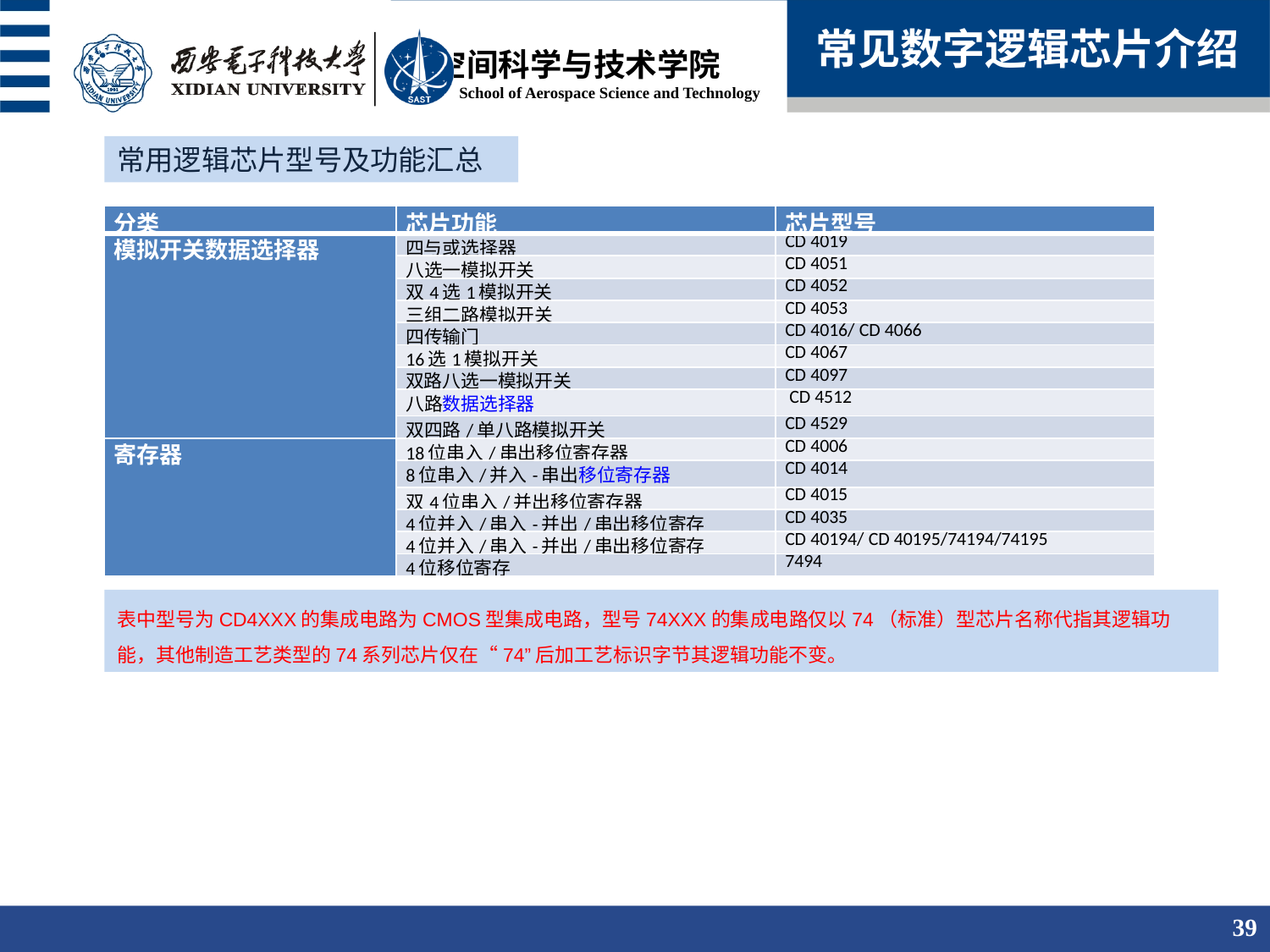

常见数字逻辑芯片介绍
常用逻辑芯片型号及功能汇总
| 分类 | 芯片功能 | 芯片型号 |
| --- | --- | --- |
| 模拟开关数据选择器 | 四与或选择器 | CD 4019 |
|  | 八选一模拟开关 | CD 4051 |
|  | 双4选1模拟开关 | CD 4052 |
|  | 三组二路模拟开关 | CD 4053 |
|  | 四传输门 | CD 4016/ CD 4066 |
|  | 16选1模拟开关 | CD 4067 |
|  | 双路八选一模拟开关 | CD 4097 |
|  | 八路数据选择器 | CD 4512 |
|  | 双四路/单八路模拟开关 | CD 4529 |
| 寄存器 | 18位串入/串出移位寄存器 | CD 4006 |
|  | 8位串入/并入-串出移位寄存器 | CD 4014 |
|  | 双4位串入/并出移位寄存器 | CD 4015 |
|  | 4位并入/串入-并出/串出移位寄存 | CD 4035 |
|  | 4位并入/串入-并出/串出移位寄存 | CD 40194/ CD 40195/74194/74195 |
|  | 4位移位寄存 | 7494 |
表中型号为CD4XXX的集成电路为CMOS型集成电路，型号74XXX的集成电路仅以74（标准）型芯片名称代指其逻辑功能，其他制造工艺类型的74系列芯片仅在“74”后加工艺标识字节其逻辑功能不变。